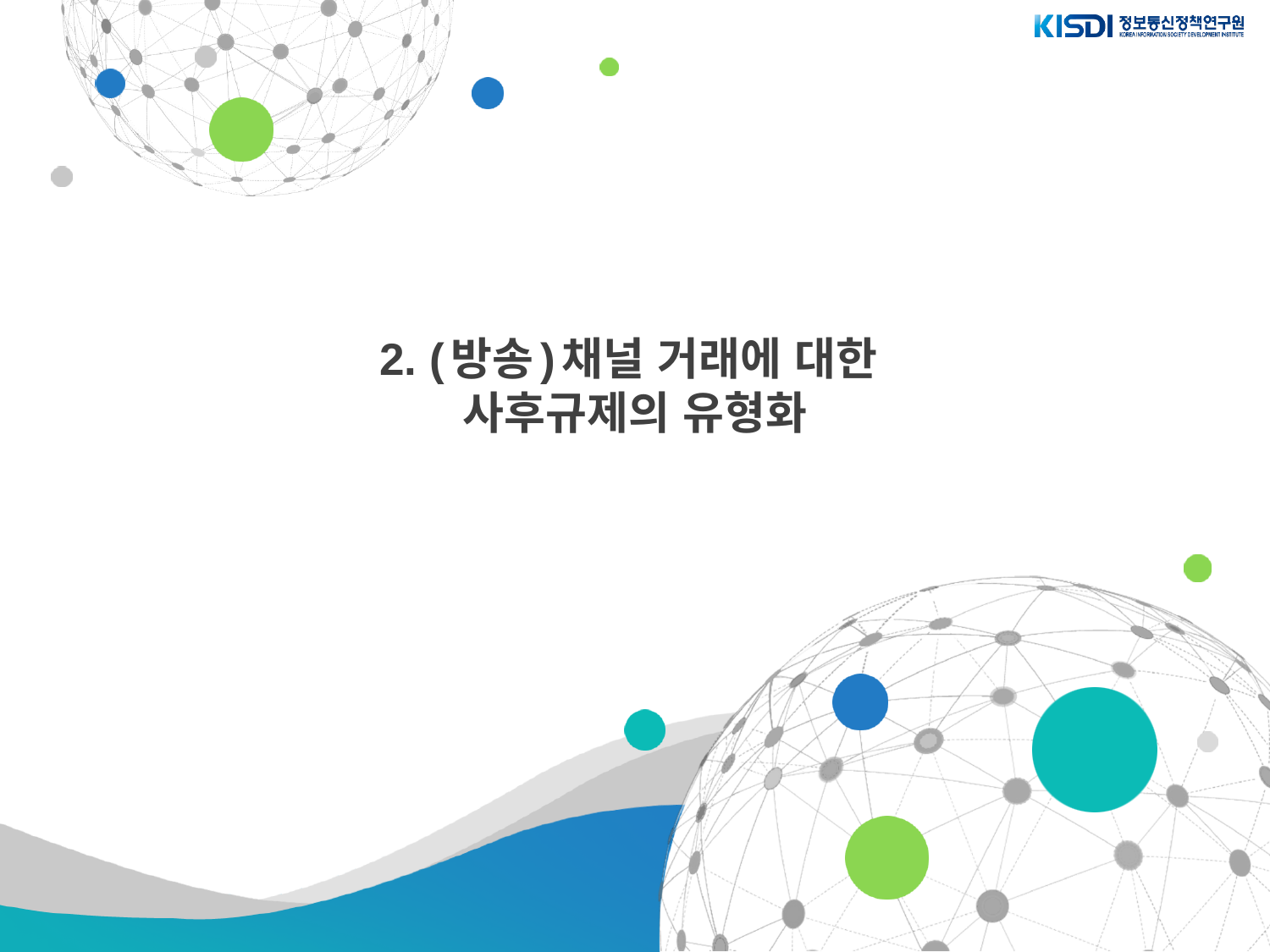

# 2. (방송)채널 거래에 대한
사후규제의 유형화